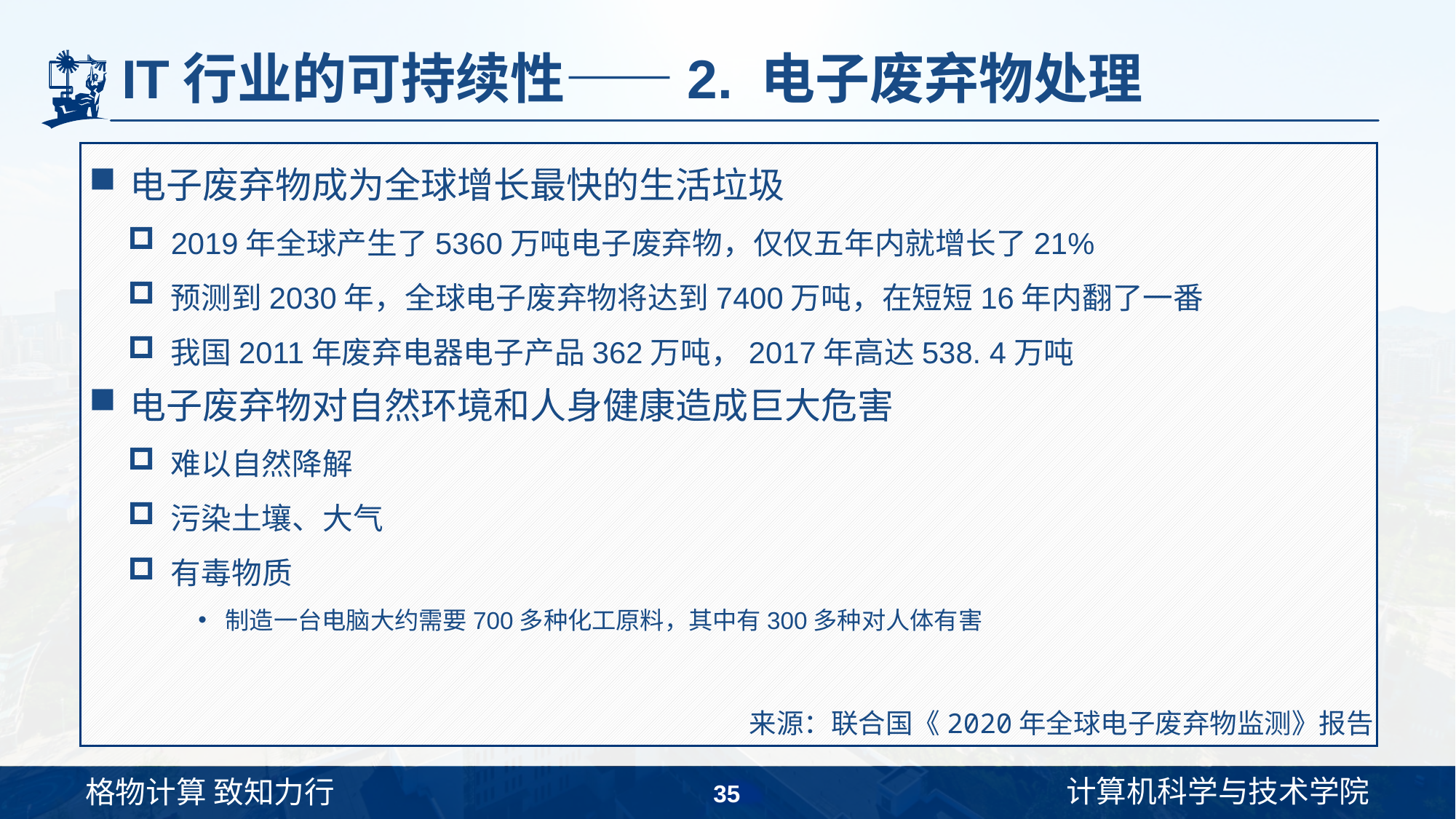

# IT行业的可持续性——2. 电子废弃物处理
电子废弃物成为全球增长最快的生活垃圾
2019年全球产生了5360万吨电子废弃物，仅仅五年内就增长了21%
预测到2030年，全球电子废弃物将达到7400万吨，在短短16年内翻了一番
我国2011年废弃电器电子产品362万吨，2017年高达538. 4万吨
电子废弃物对自然环境和人身健康造成巨大危害
难以自然降解
污染土壤、大气
有毒物质
制造一台电脑大约需要700多种化工原料，其中有300多种对人体有害
来源：联合国《2020年全球电子废弃物监测》报告
35